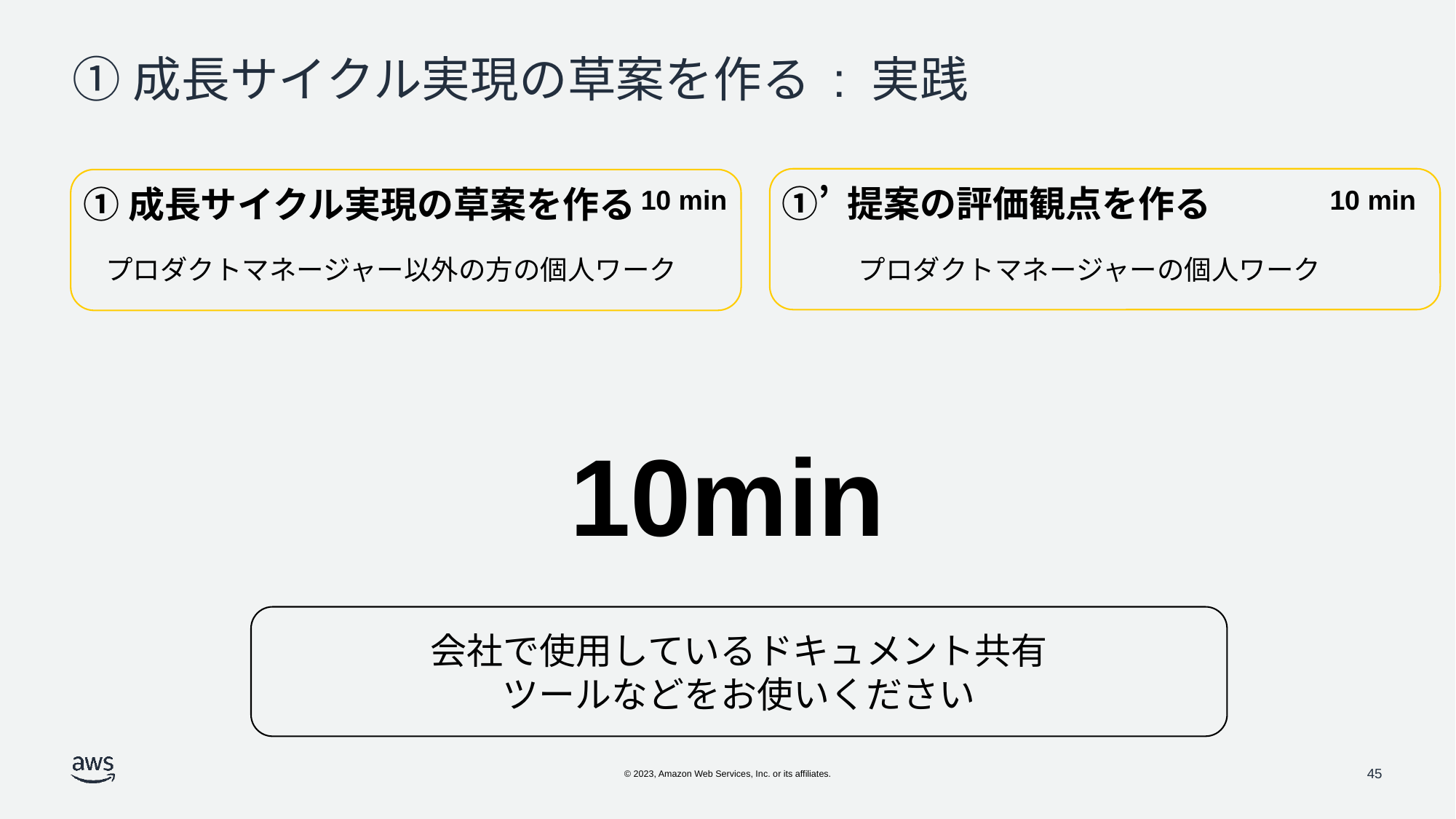

# ①成長サイクル実現の草案を作る : 実践
①’ 提案の評価観点を作る
①成長サイクル実現の草案を作る
10 min
10 min
プロダクトマネージャー以外の方の個人ワーク
プロダクトマネージャーの個人ワーク
10min
会社で使用しているドキュメント共有
ツールなどをお使いください
45